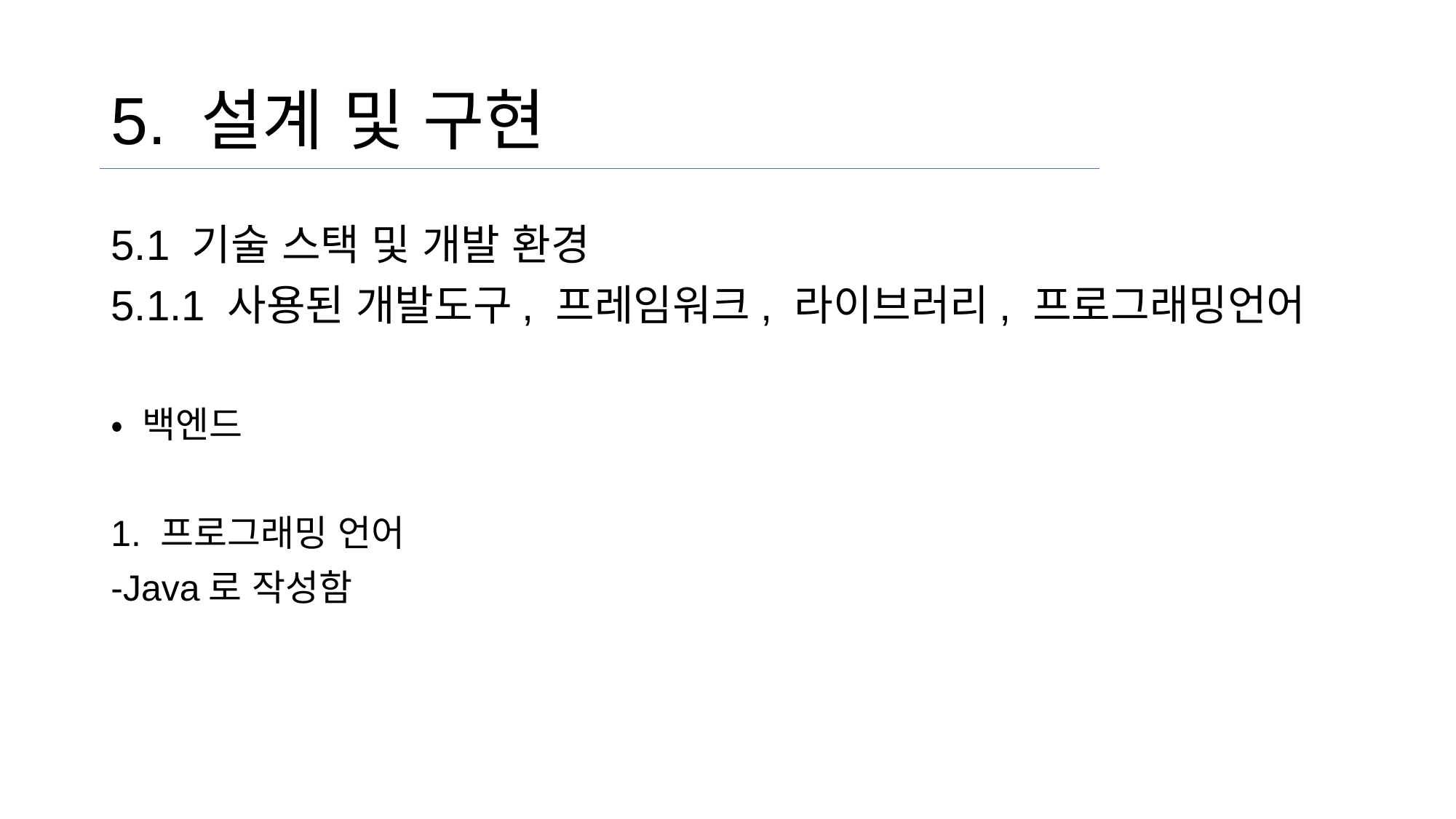

# 5. 설계 및 구현
5.1 기술 스택 및 개발 환경
5.1.1 사용된 개발도구, 프레임워크, 라이브러리, 프로그래밍언어

• 백엔드

1. 프로그래밍 언어
-Java로 작성함